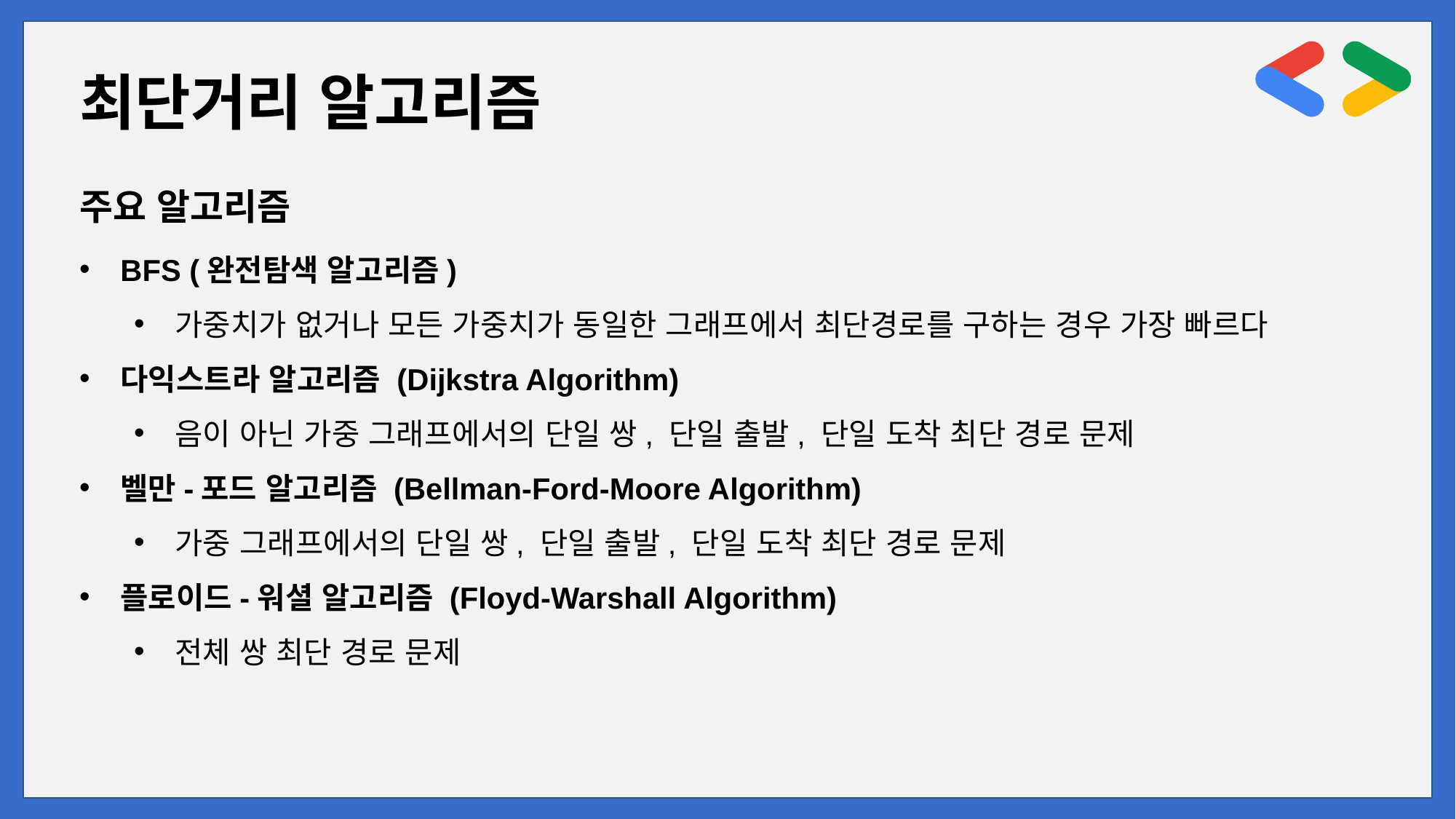

최단거리 알고리즘
주요 알고리즘
BFS (완전탐색 알고리즘)
가중치가 없거나 모든 가중치가 동일한 그래프에서 최단경로를 구하는 경우 가장 빠르다
다익스트라 알고리즘 (Dijkstra Algorithm)
음이 아닌 가중 그래프에서의 단일 쌍, 단일 출발, 단일 도착 최단 경로 문제
벨만-포드 알고리즘 (Bellman-Ford-Moore Algorithm)
가중 그래프에서의 단일 쌍, 단일 출발, 단일 도착 최단 경로 문제
플로이드-워셜 알고리즘 (Floyd-Warshall Algorithm)
전체 쌍 최단 경로 문제